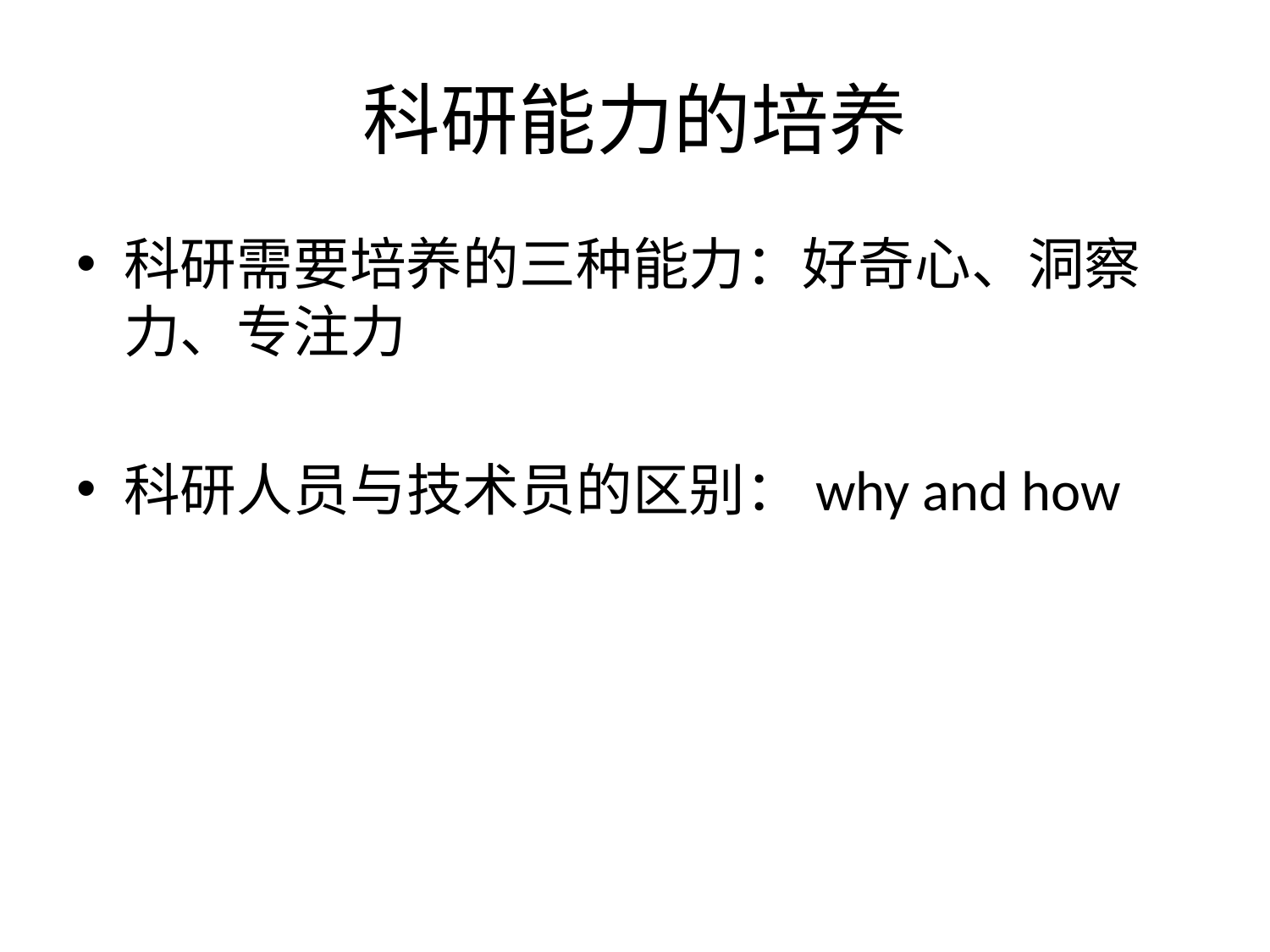

# 科研能力的培养
科研需要培养的三种能力：好奇心、洞察力、专注力

科研人员与技术员的区别：why and how